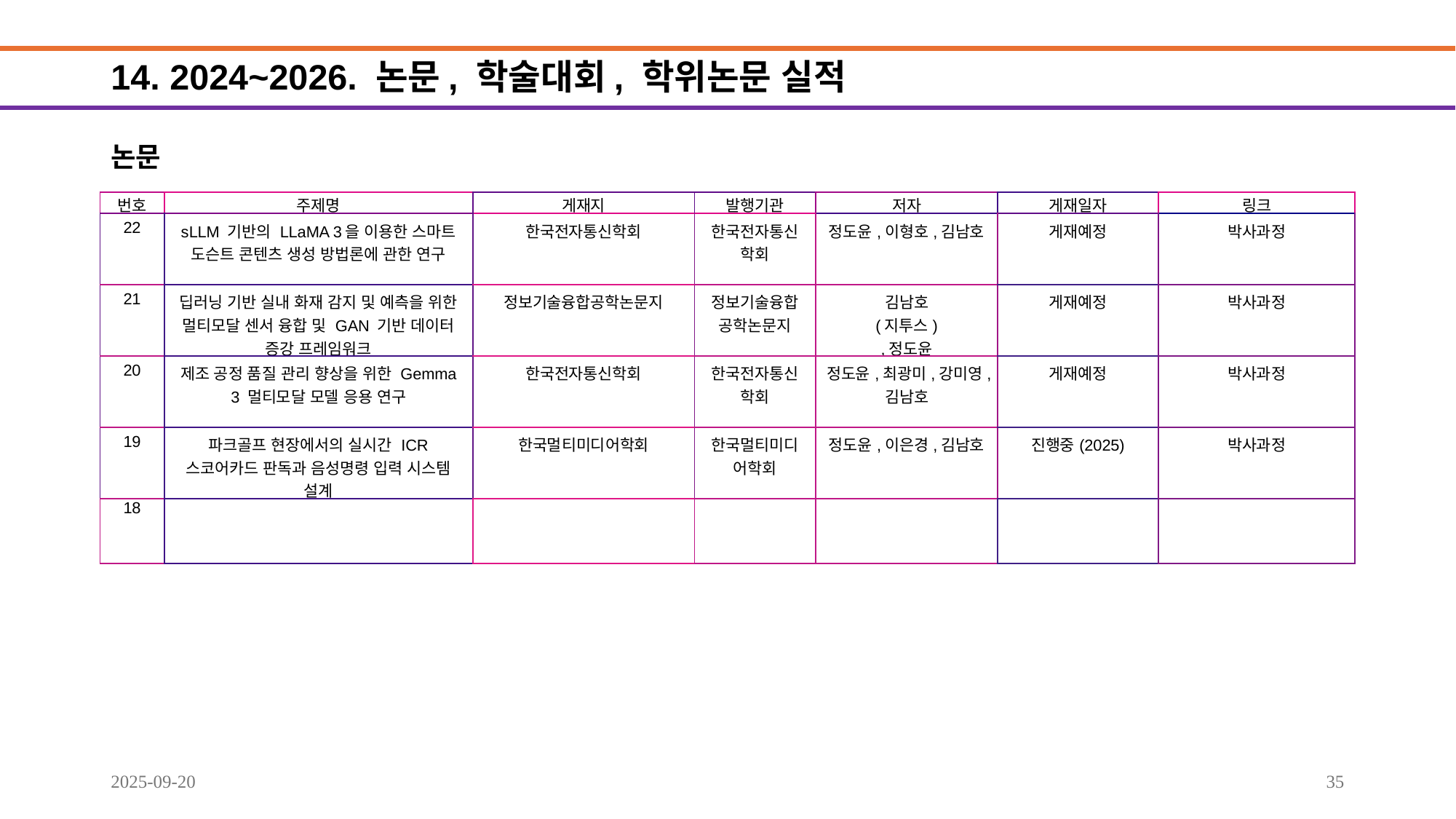

# 14. 2024~2026. 논문, 학술대회, 학위논문 실적
논문
| 번호 | 주제명 | 게재지 | 발행기관 | 저자 | 게재일자 | 링크 |
| --- | --- | --- | --- | --- | --- | --- |
| 22 | sLLM 기반의 LLaMA 3을 이용한 스마트 도슨트 콘텐츠 생성 방법론에 관한 연구 | 한국전자통신학회 | 한국전자통신학회 | 정도윤,이형호,김남호 | 게재예정 | 박사과정 |
| 21 | 딥러닝 기반 실내 화재 감지 및 예측을 위한 멀티모달 센서 융합 및 GAN 기반 데이터 증강 프레임워크 | 정보기술융합공학논문지 | 정보기술융합공학논문지 | 김남호 (지투스) ,정도윤 | 게재예정 | 박사과정 |
| 20 | 제조 공정 품질 관리 향상을 위한 Gemma 3 멀티모달 모델 응용 연구 | 한국전자통신학회 | 한국전자통신학회 | 정도윤,최광미,강미영,김남호 | 게재예정 | 박사과정 |
| 19 | 파크골프 현장에서의 실시간 ICR 스코어카드 판독과 음성명령 입력 시스템 설계 | 한국멀티미디어학회 | 한국멀티미디어학회 | 정도윤,이은경,김남호 | 진행중(2025) | 박사과정 |
| 18 |  |  |  |  |  |  |
2025-09-20
35